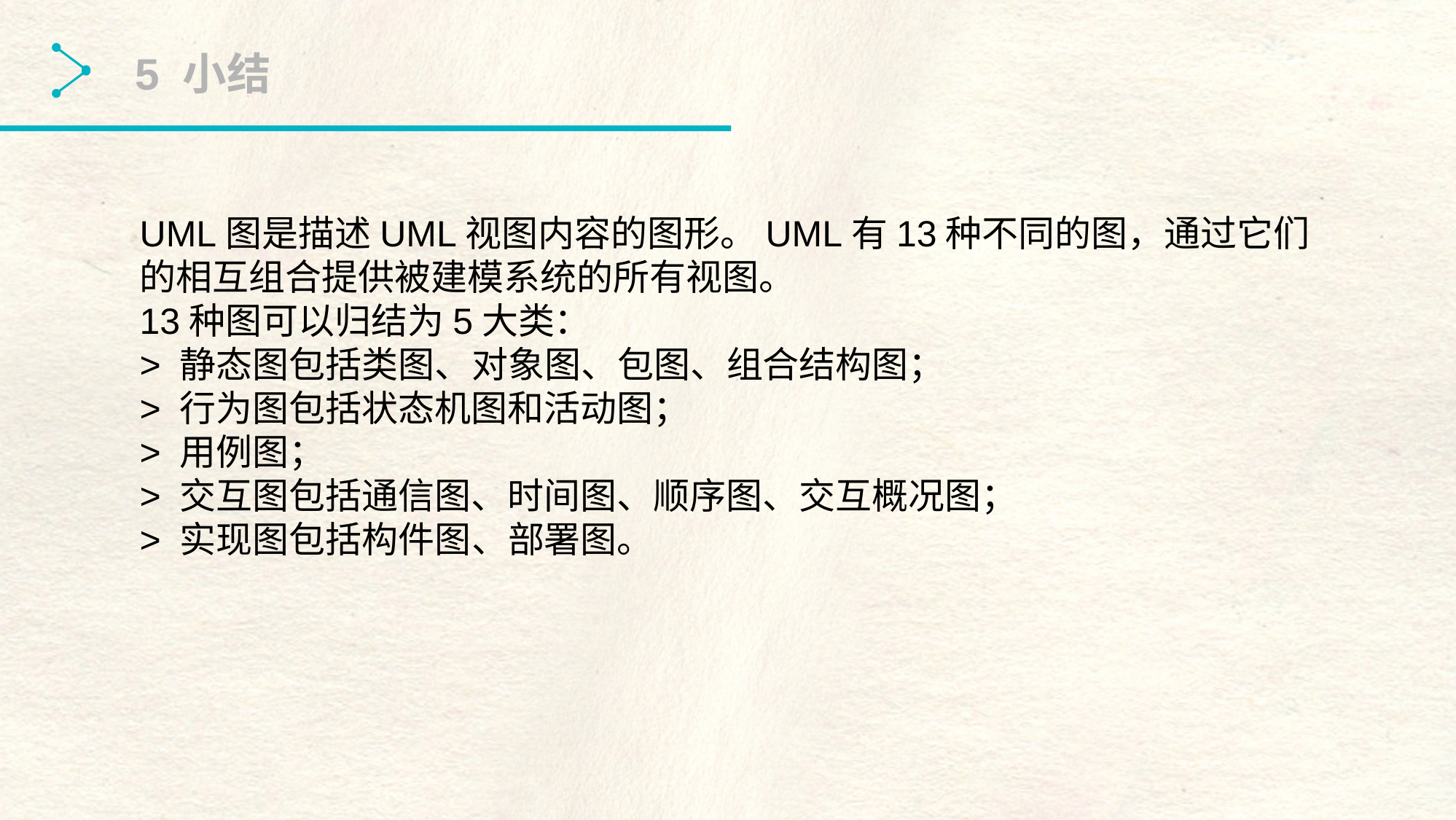

5 小结

UML图是描述UML视图内容的图形。UML有13种不同的图，通过它们的相互组合提供被建模系统的所有视图。
13种图可以归结为5大类：
> 静态图包括类图、对象图、包图、组合结构图；
> 行为图包括状态机图和活动图；
> 用例图；
> 交互图包括通信图、时间图、顺序图、交互概况图；
> 实现图包括构件图、部署图。